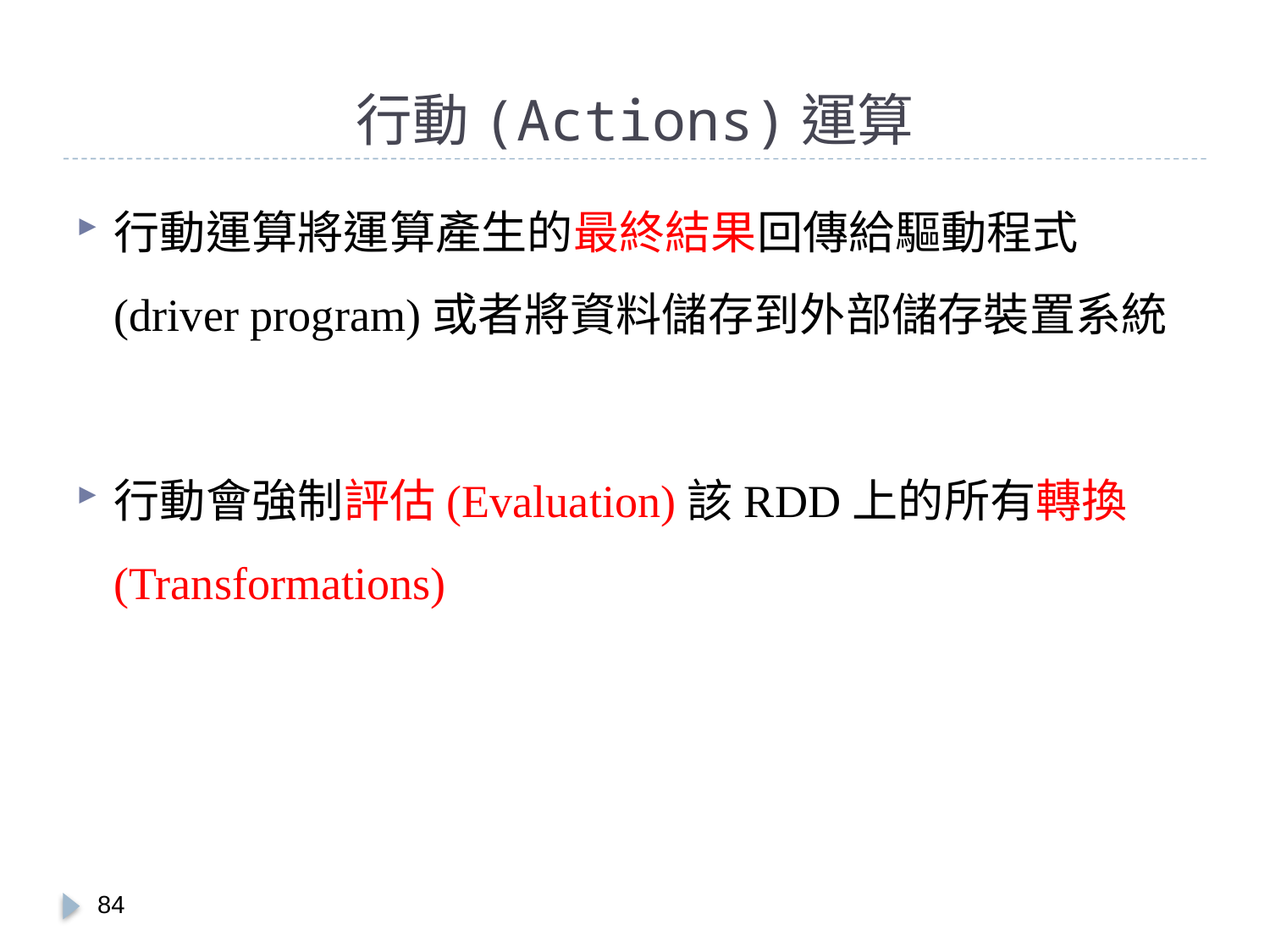

# 行動(Actions)運算
行動運算將運算產生的最終結果回傳給驅動程式(driver program)或者將資料儲存到外部儲存裝置系統

行動會強制評估(Evaluation)該RDD上的所有轉換(Transformations)
84